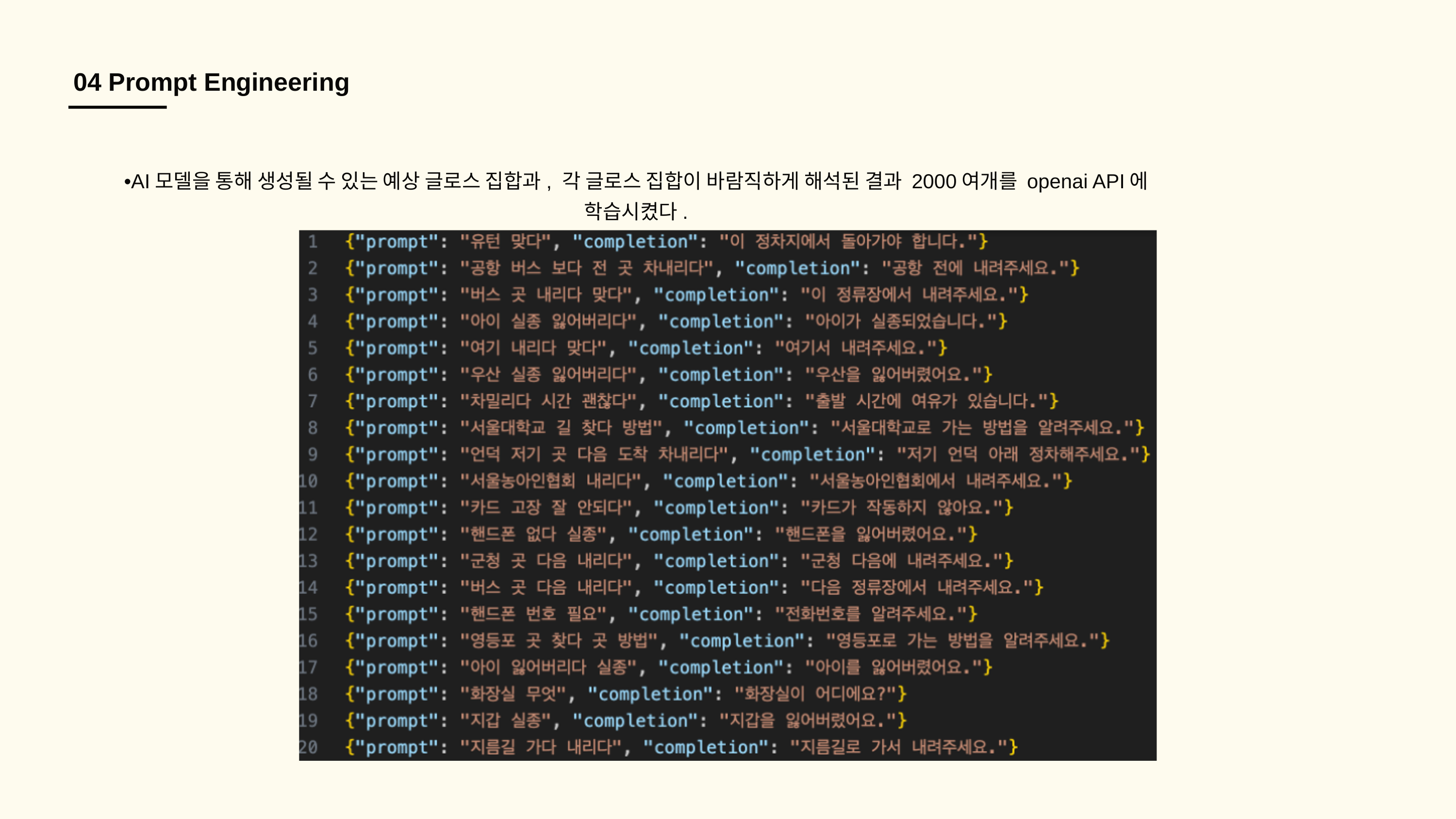

04 Prompt Engineering

•AI모델을 통해 생성될 수 있는 예상 글로스 집합과, 각 글로스 집합이 바람직하게 해석된 결과 2000여개를 openai API에 학습시켰다.